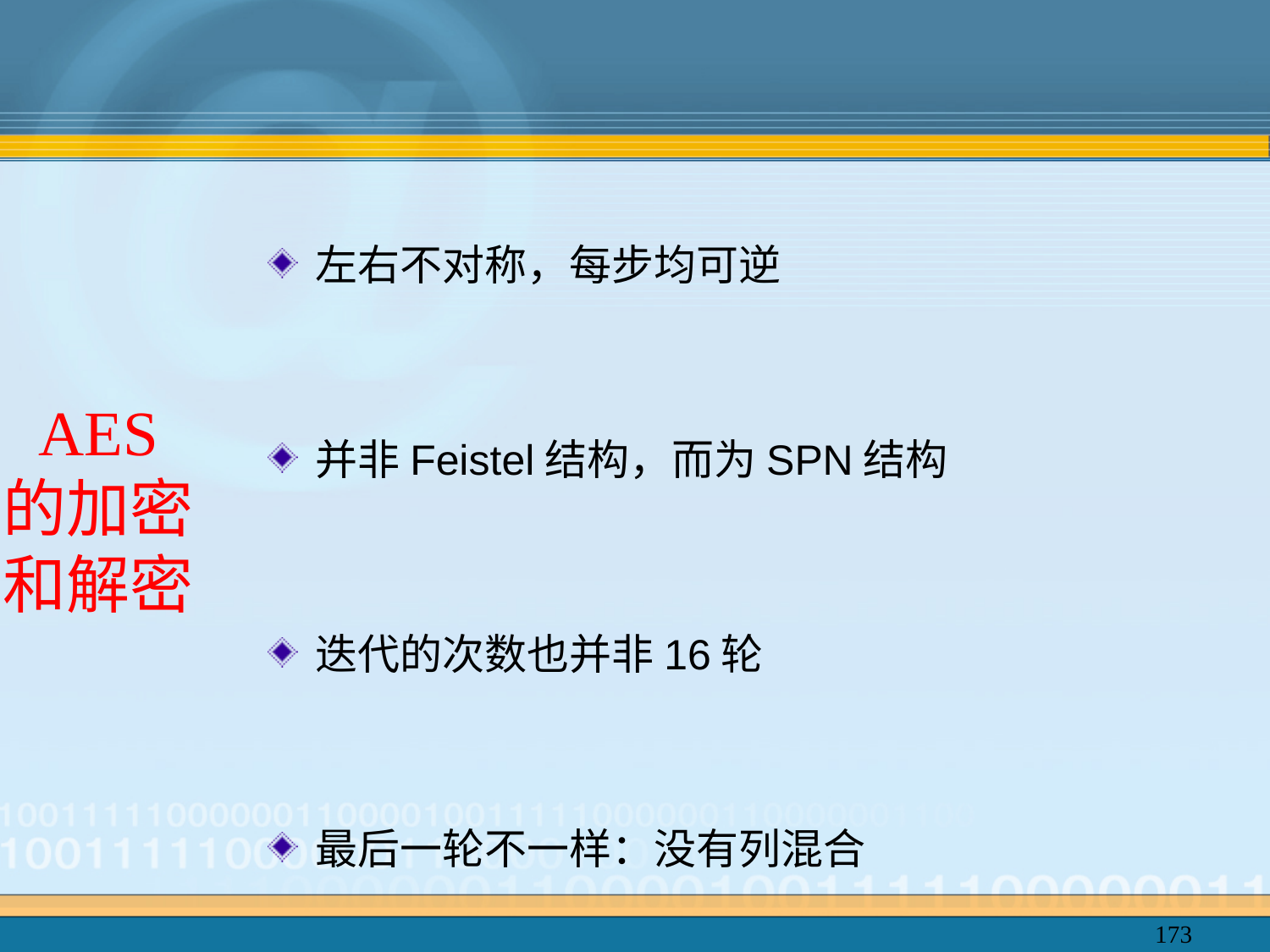

左右不对称，每步均可逆

并非Feistel结构，而为SPN结构

迭代的次数也并非16轮

最后一轮不一样：没有列混合
AES
的加密和解密
173